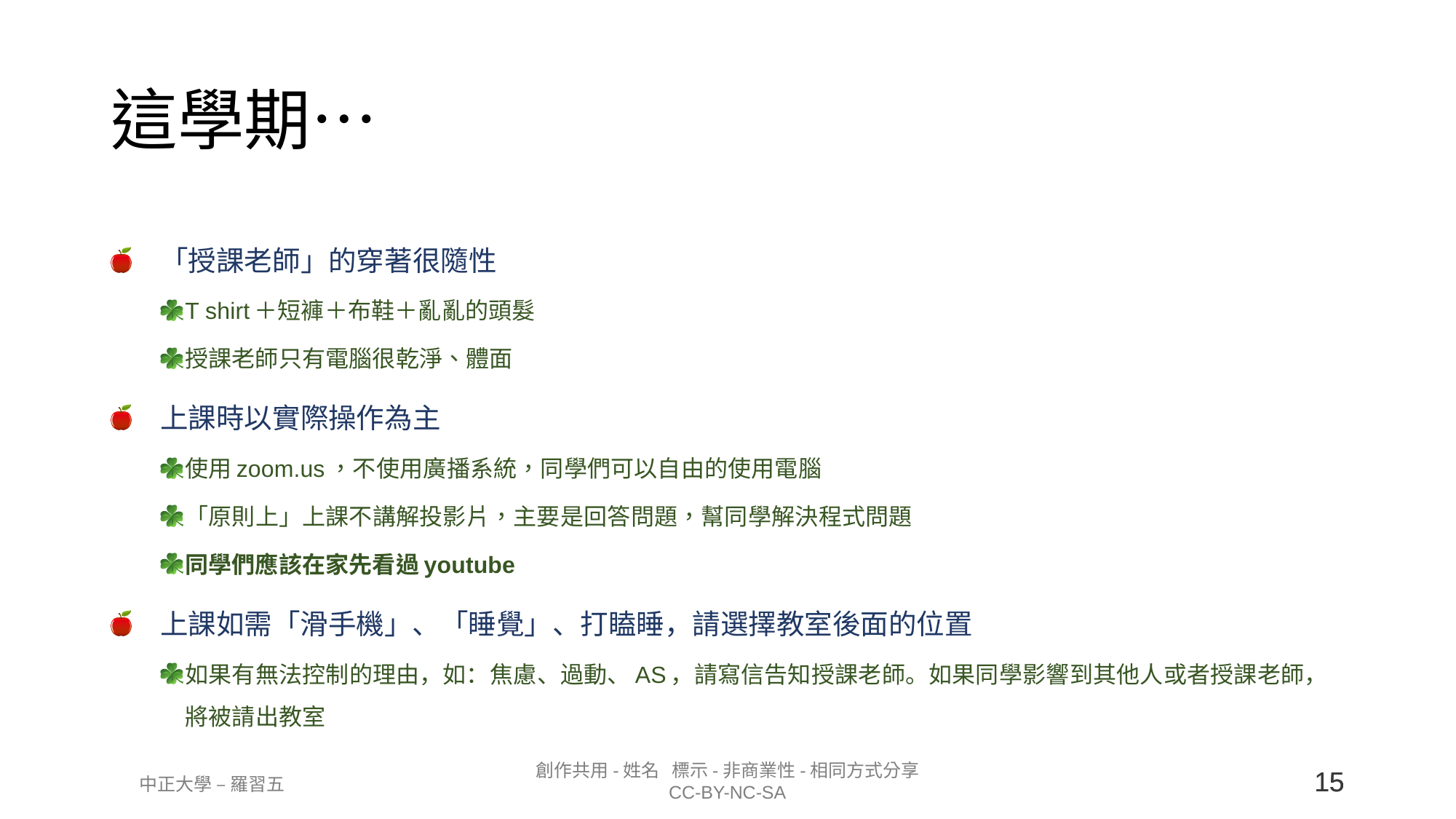

# 這學期…
「授課老師」的穿著很隨性
T shirt＋短褲＋布鞋＋亂亂的頭髮
授課老師只有電腦很乾淨、體面
上課時以實際操作為主
使用zoom.us，不使用廣播系統，同學們可以自由的使用電腦
「原則上」上課不講解投影片，主要是回答問題，幫同學解決程式問題
同學們應該在家先看過youtube
上課如需「滑手機」、「睡覺」、打瞌睡，請選擇教室後面的位置
如果有無法控制的理由，如：焦慮、過動、AS，請寫信告知授課老師。如果同學影響到其他人或者授課老師，將被請出教室